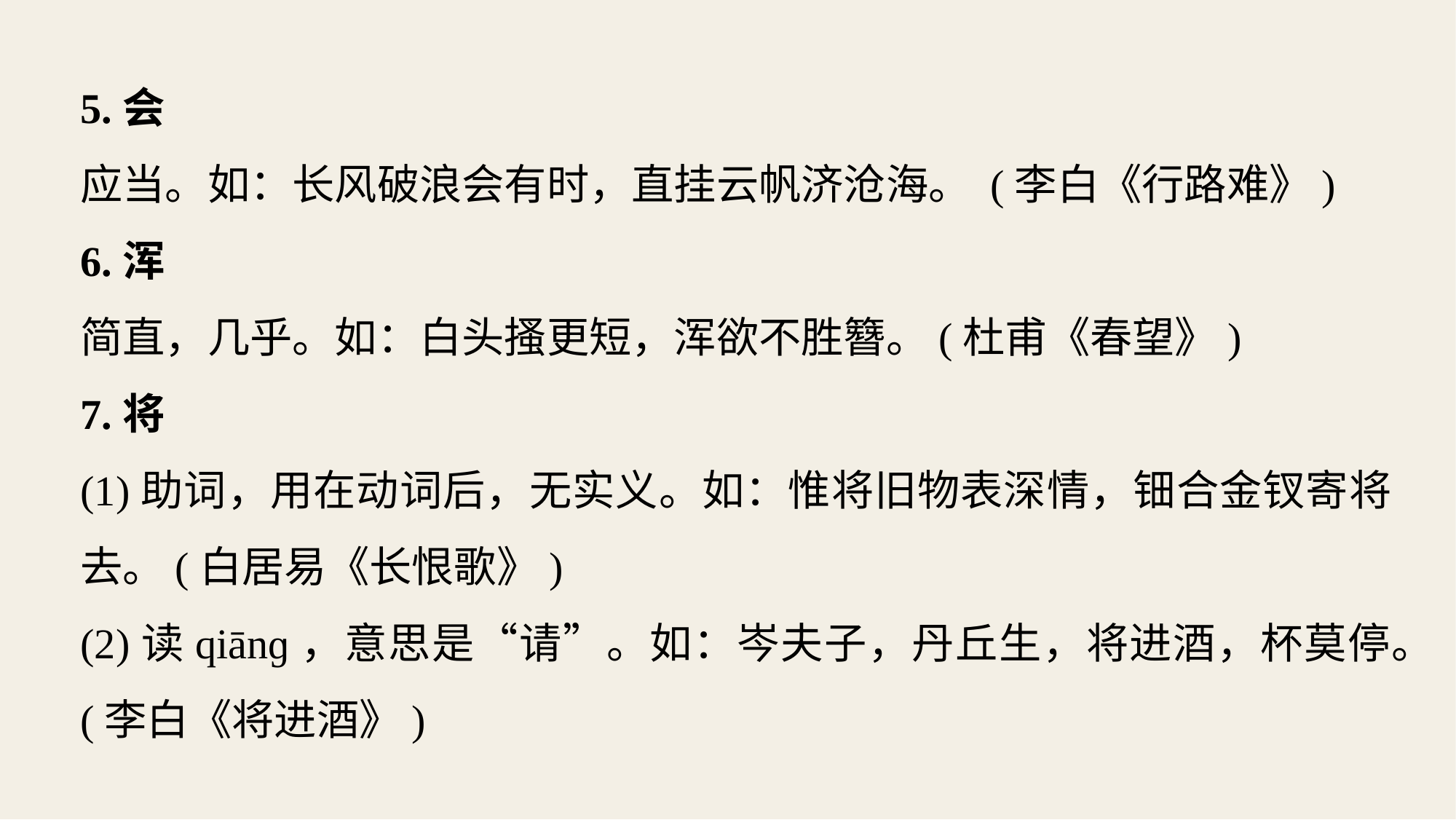

5.会
应当。如：长风破浪会有时，直挂云帆济沧海。 (李白《行路难》)
6.浑
简直，几乎。如：白头搔更短，浑欲不胜簪。(杜甫《春望》)
7.将
(1)助词，用在动词后，无实义。如：惟将旧物表深情，钿合金钗寄将去。(白居易《长恨歌》)
(2)读qiānɡ，意思是“请”。如：岑夫子，丹丘生，将进酒，杯莫停。(李白《将进酒》)